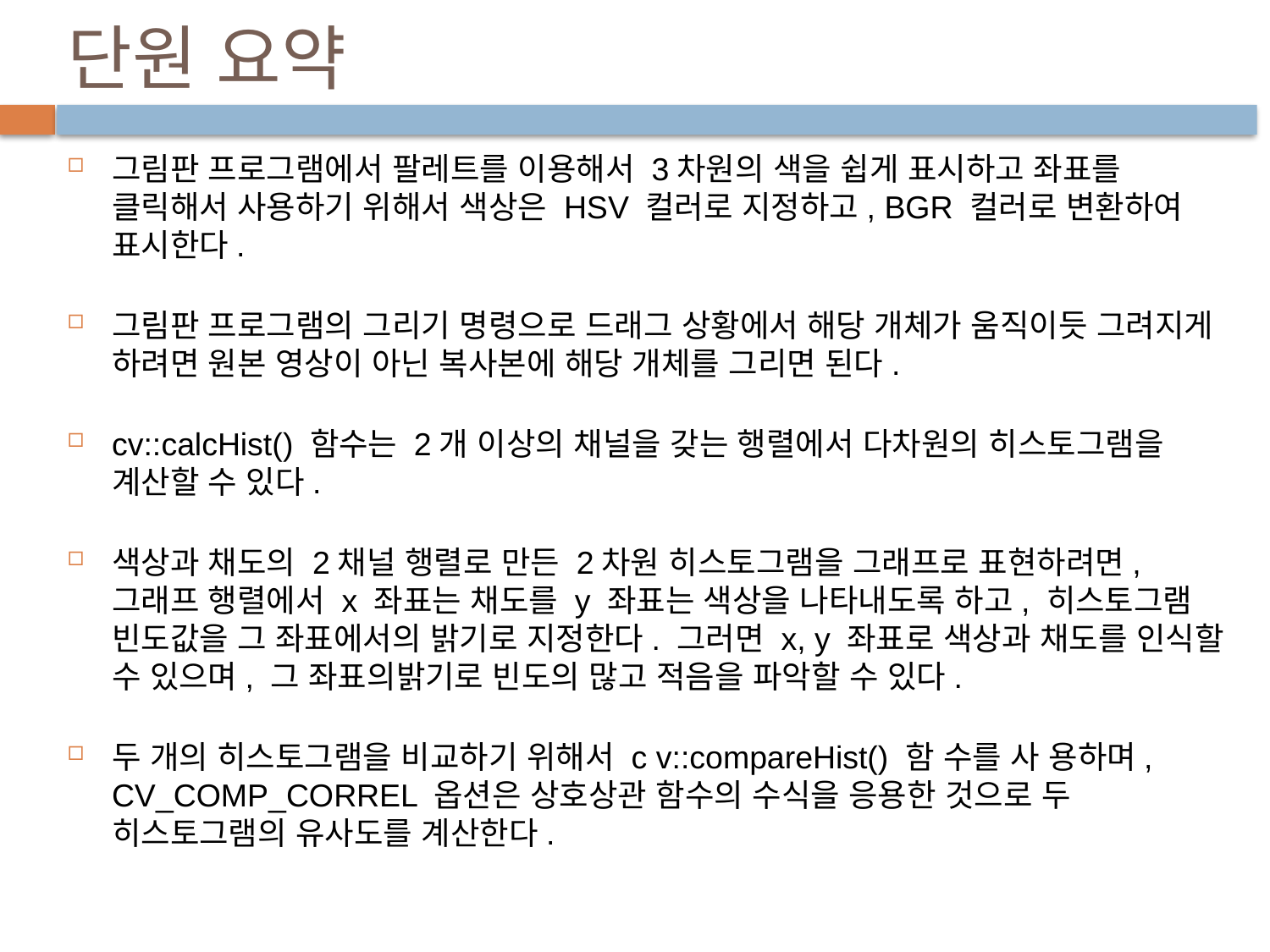

# 단원 요약
그림판 프로그램에서 팔레트를 이용해서 3차원의 색을 쉽게 표시하고 좌표를 클릭해서 사용하기 위해서 색상은 HSV 컬러로 지정하고, BGR 컬러로 변환하여 표시한다.
그림판 프로그램의 그리기 명령으로 드래그 상황에서 해당 개체가 움직이듯 그려지게 하려면 원본 영상이 아닌 복사본에 해당 개체를 그리면 된다.
cv::calcHist() 함수는 2개 이상의 채널을 갖는 행렬에서 다차원의 히스토그램을 계산할 수 있다.
색상과 채도의 2채널 행렬로 만든 2차원 히스토그램을 그래프로 표현하려면, 그래프 행렬에서 x 좌표는 채도를 y 좌표는 색상을 나타내도록 하고, 히스토그램 빈도값을 그 좌표에서의 밝기로 지정한다. 그러면 x, y 좌표로 색상과 채도를 인식할 수 있으며, 그 좌표의밝기로 빈도의 많고 적음을 파악할 수 있다.
두 개의 히스토그램을 비교하기 위해서 c v::compareHist() 함 수를 사 용하며, CV_COMP_CORREL 옵션은 상호상관 함수의 수식을 응용한 것으로 두 히스토그램의 유사도를 계산한다.